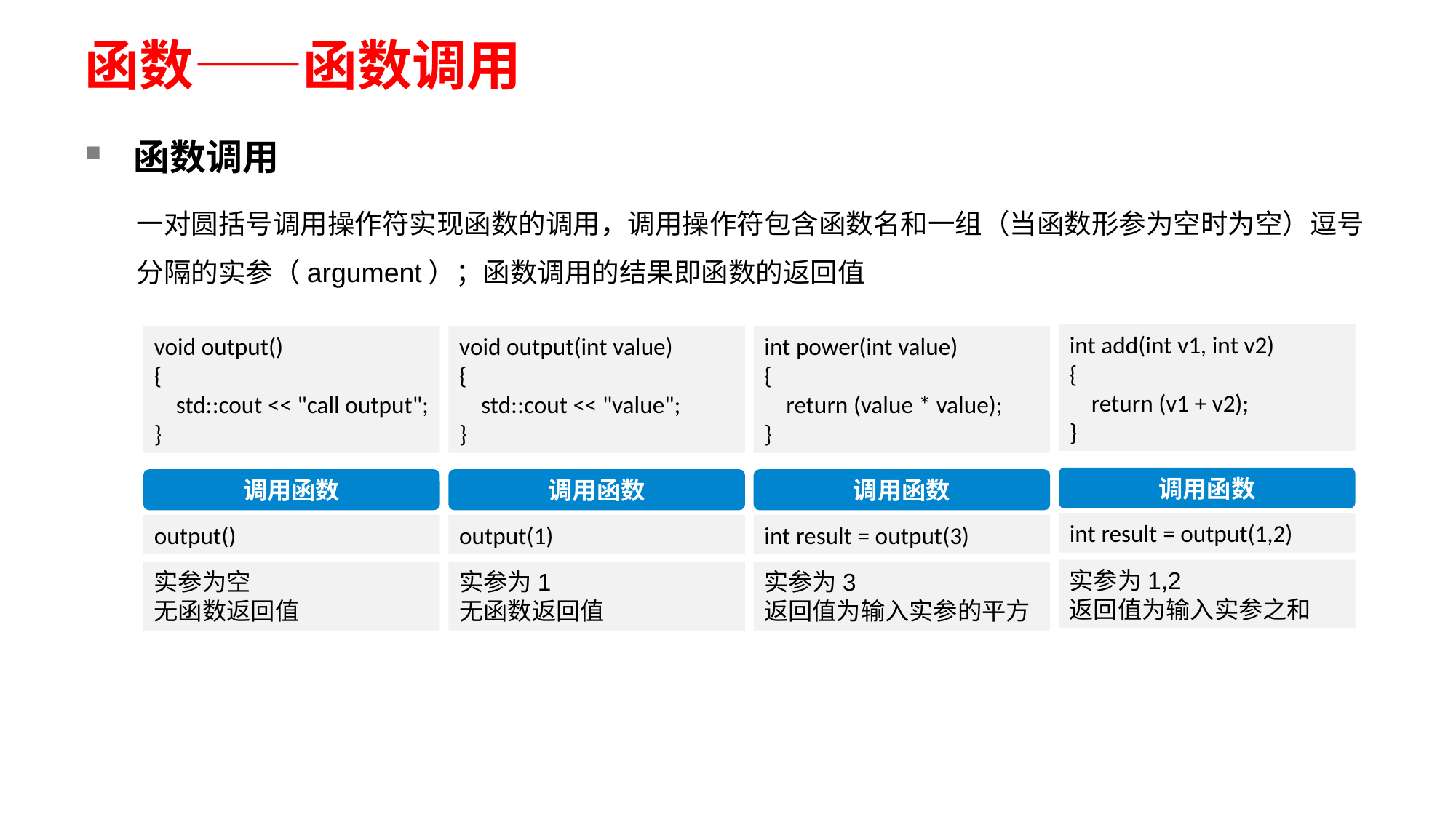

# 函数——函数调用
函数调用
一对圆括号调用操作符实现函数的调用，调用操作符包含函数名和一组（当函数形参为空时为空）逗号分隔的实参（argument）；函数调用的结果即函数的返回值
int add(int v1, int v2)
{
    return (v1 + v2);
}
调用函数
int result = output(1,2)
实参为1,2
返回值为输入实参之和
void output()
{
    std::cout << "call output";
}
调用函数
output()
实参为空
无函数返回值
void output(int value)
{
    std::cout << "value";
}
调用函数
output(1)
实参为1
无函数返回值
int power(int value)
{
    return (value * value);
}
调用函数
int result = output(3)
实参为3
返回值为输入实参的平方